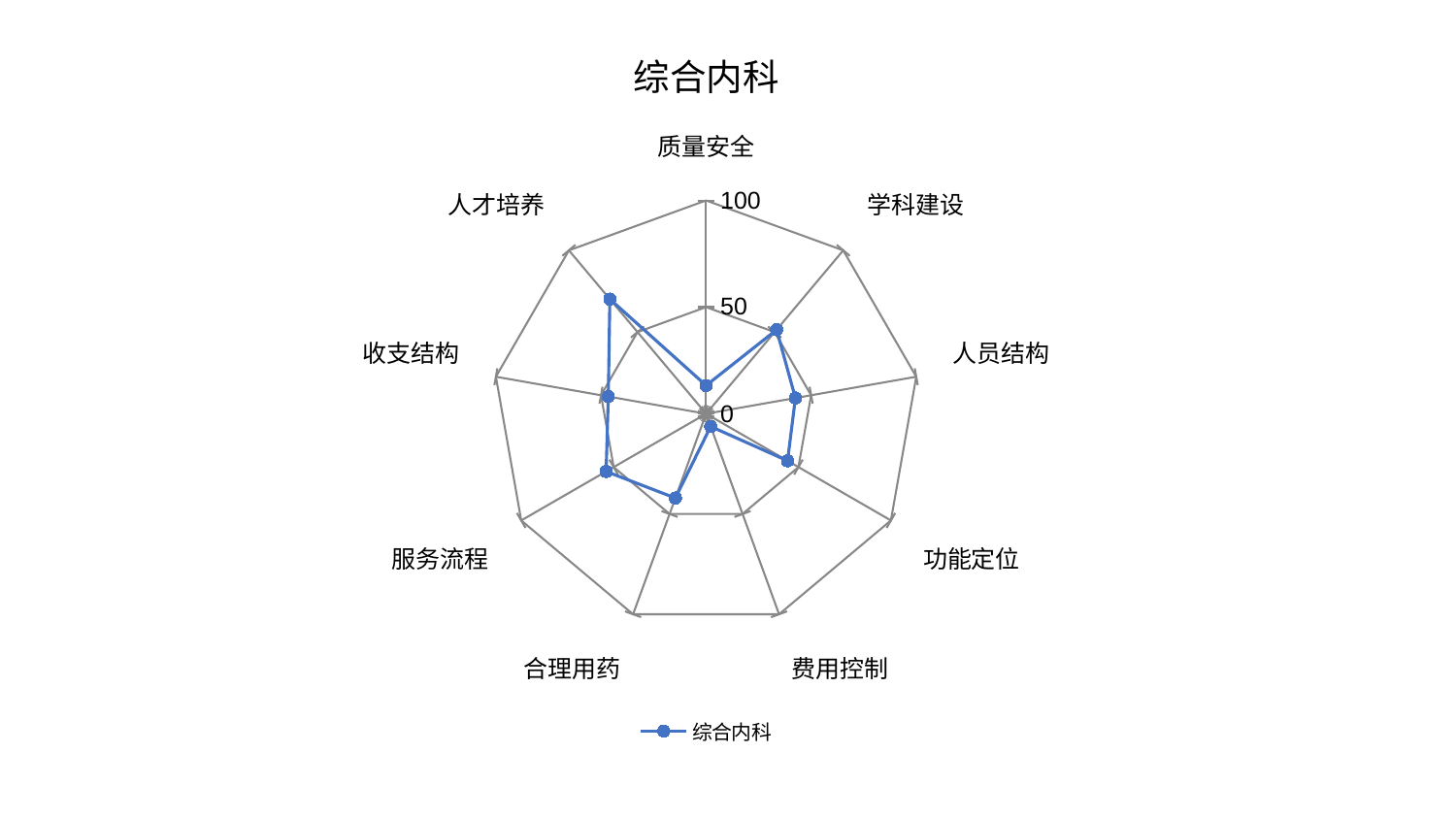

### Chart: 综合内科

| Category | 综合内科 |
|---|---|
| 质量安全 | 13.235211029760595 |
| 学科建设 | 51.44100062777732 |
| 人员结构 | 42.52211461130988 |
| 功能定位 | 44.08266222427566 |
| 费用控制 | 6.347452624081665 |
| 合理用药 | 42.049526035777255 |
| 服务流程 | 54.07386211269544 |
| 收支结构 | 46.528746951998144 |
| 人才培养 | 70.17125100940298 |
194